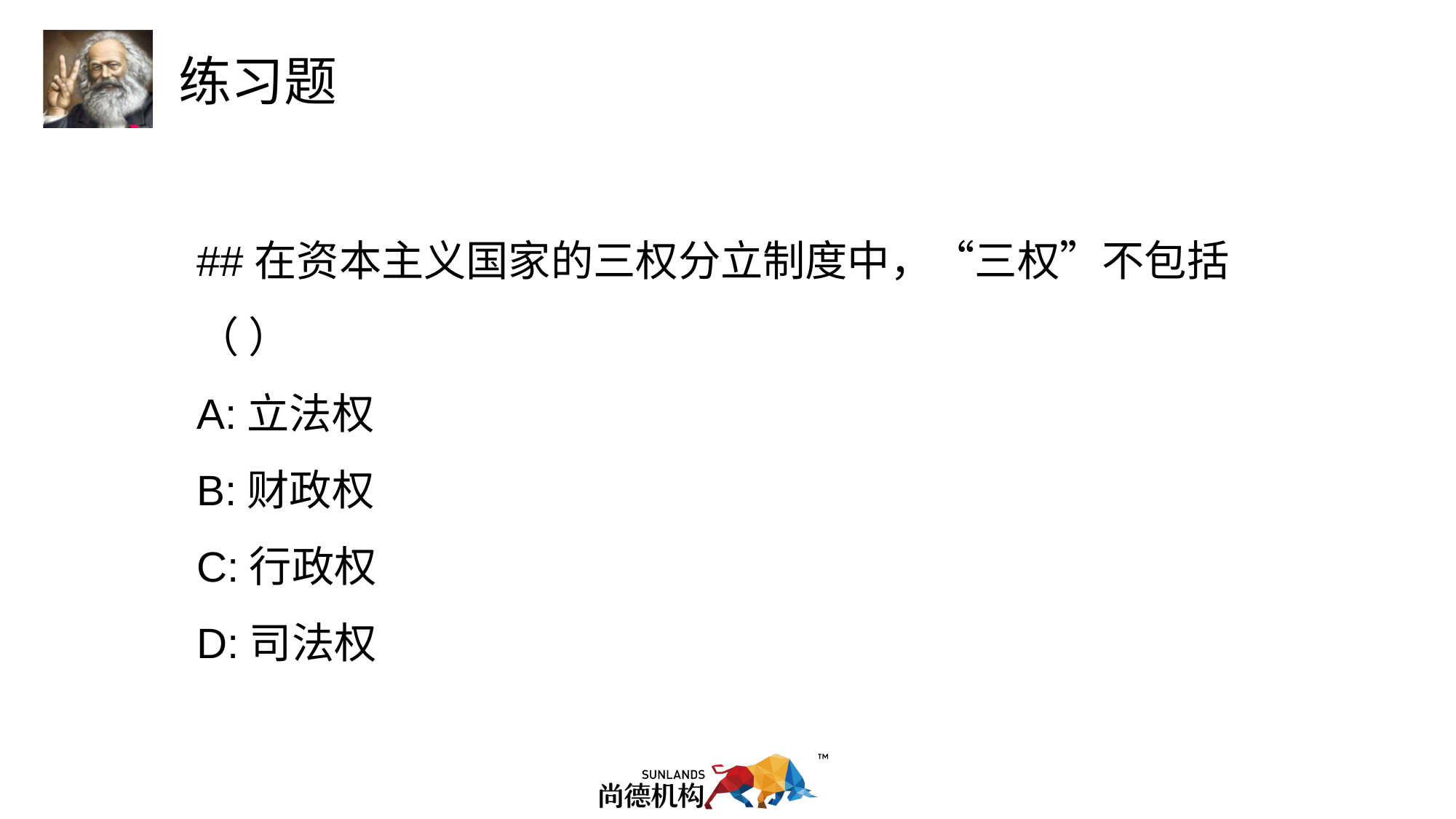

##在资本主义国家的三权分立制度中，“三权”不包括（ ）
A:立法权
B:财政权
C:行政权
D:司法权